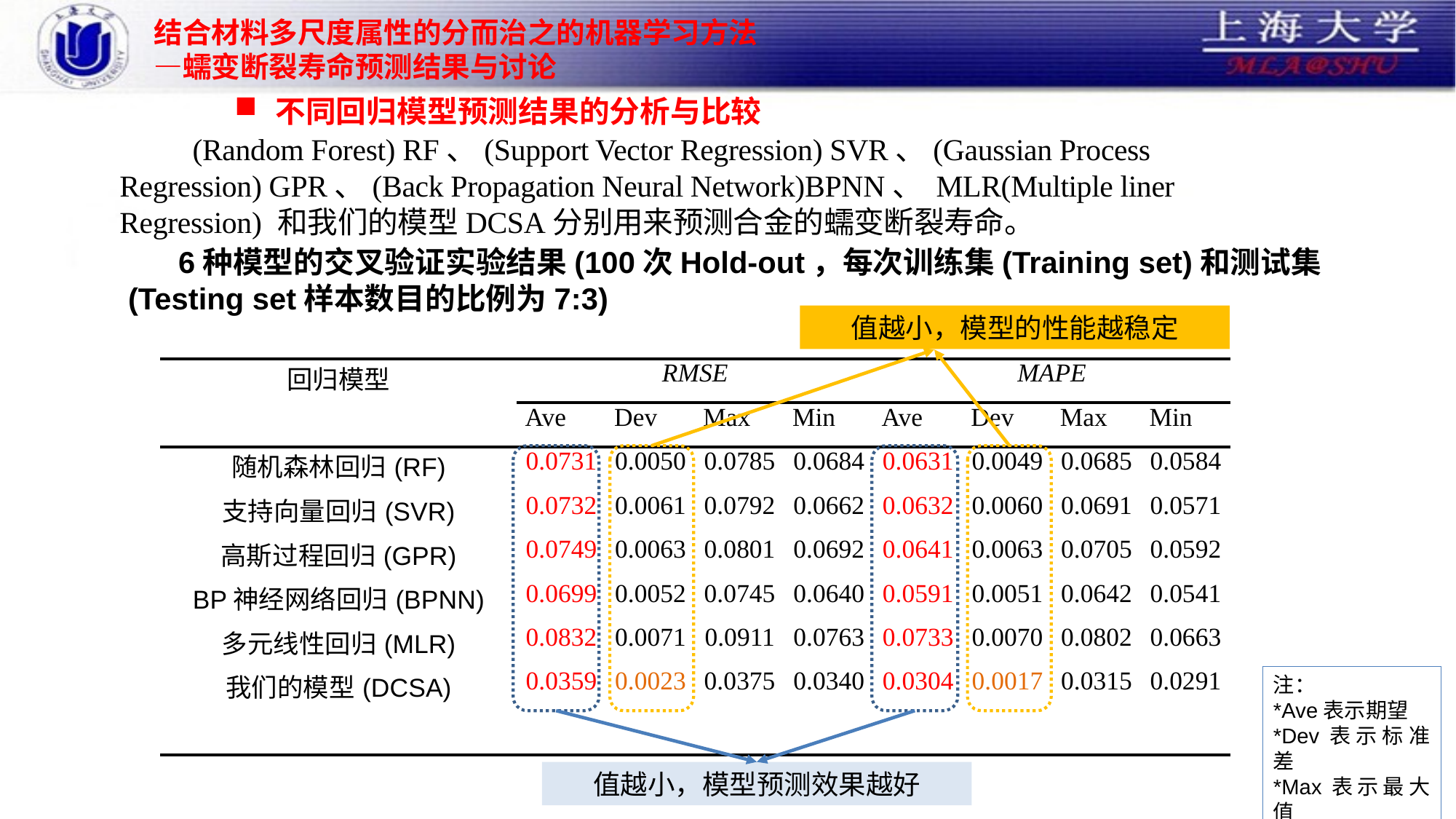

# 结合材料多尺度属性的分而治之的机器学习方法 —蠕变断裂寿命预测结果与讨论
不同回归模型预测结果的分析与比较
         (Random Forest) RF、(Support Vector Regression) SVR、(Gaussian Process Regression) GPR、(Back Propagation Neural Network)BPNN、 MLR(Multiple liner Regression) 和我们的模型DCSA分别用来预测合金的蠕变断裂寿命。
      6种模型的交叉验证实验结果(100次Hold-out，每次训练集(Training set)和测试集(Testing set样本数目的比例为7:3)
值越小，模型的性能越稳定
| 回归模型 | RMSE |  |  |  | MAPE |  |  |  |
| --- | --- | --- | --- | --- | --- | --- | --- | --- |
|  | Ave | Dev | Max | Min | Ave | Dev | Max | Min |
| 随机森林回归(RF) | 0.0731 | 0.0050 | 0.0785 | 0.0684 | 0.0631 | 0.0049 | 0.0685 | 0.0584 |
| 支持向量回归(SVR) | 0.0732 | 0.0061 | 0.0792 | 0.0662 | 0.0632 | 0.0060 | 0.0691 | 0.0571 |
| 高斯过程回归(GPR) | 0.0749 | 0.0063 | 0.0801 | 0.0692 | 0.0641 | 0.0063 | 0.0705 | 0.0592 |
| BP神经网络回归(BPNN) | 0.0699 | 0.0052 | 0.0745 | 0.0640 | 0.0591 | 0.0051 | 0.0642 | 0.0541 |
| 多元线性回归(MLR) | 0.0832 | 0.0071 | 0.0911 | 0.0763 | 0.0733 | 0.0070 | 0.0802 | 0.0663 |
| 我们的模型(DCSA) | 0.0359 | 0.0023 | 0.0375 | 0.0340 | 0.0304 | 0.0017 | 0.0315 | 0.0291 |

注：
*Ave表示期望
*Dev表示标准差
*Max表示最大值
*Min表示最小值
值越小，模型预测效果越好